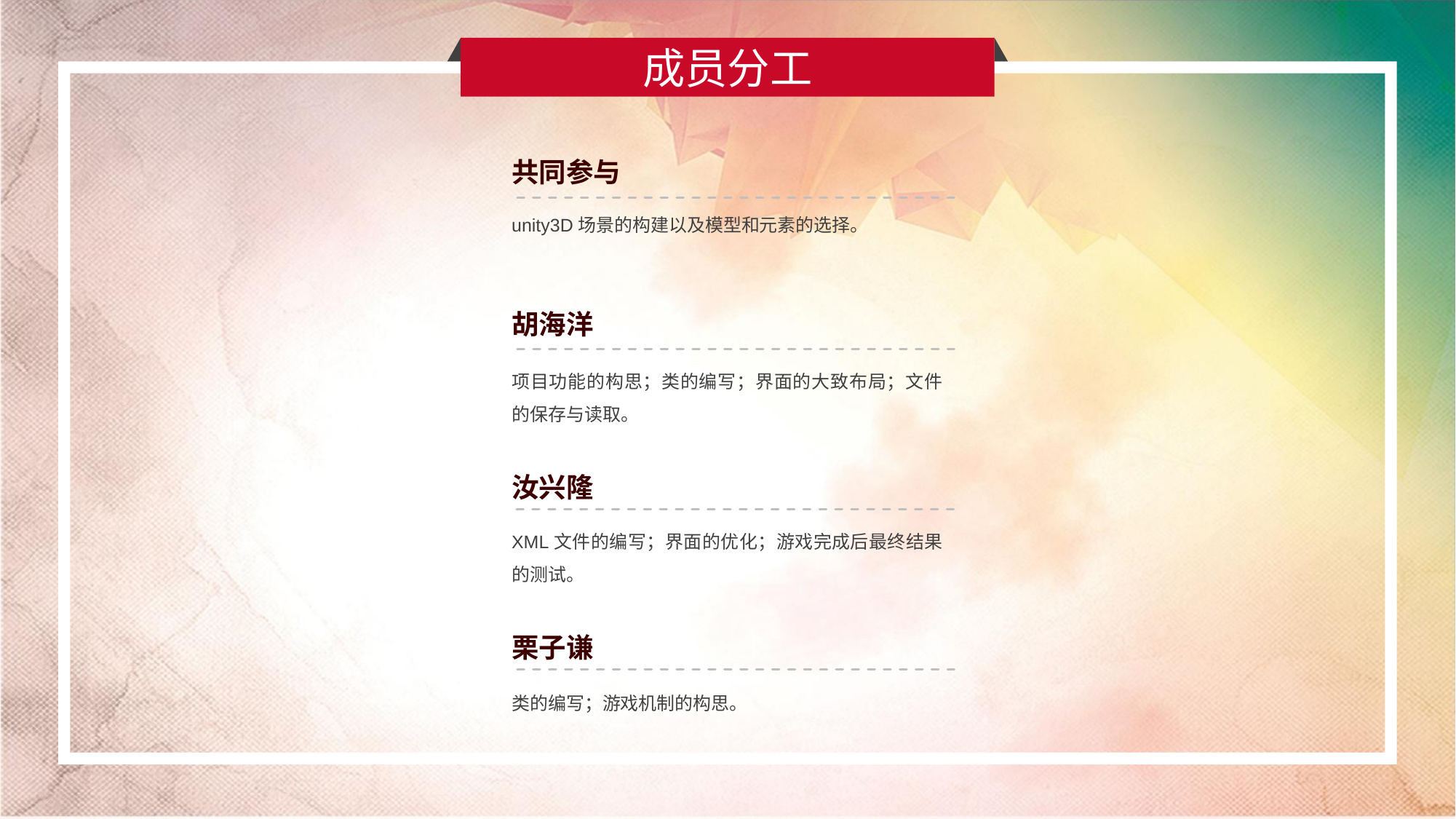

成员分工
共同参与
unity3D场景的构建以及模型和元素的选择。
胡海洋
项目功能的构思；类的编写；界面的大致布局；文件的保存与读取。
汝兴隆
XML文件的编写；界面的优化；游戏完成后最终结果的测试。
栗子谦
类的编写；游戏机制的构思。